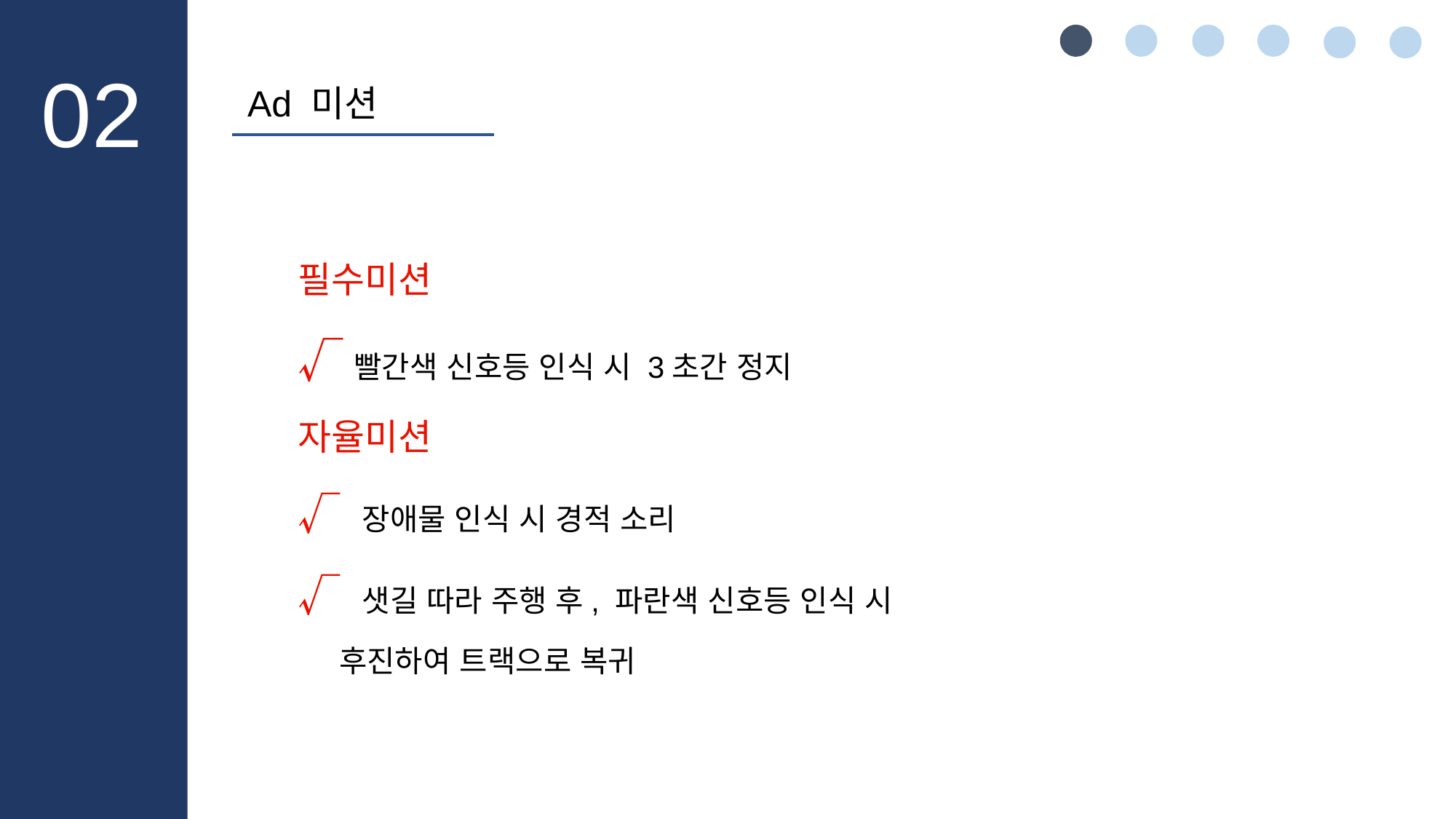

02
Ad 미션
필수미션
√빨간색 신호등 인식 시 3초간 정지
자율미션
√ 장애물 인식 시 경적 소리
√ 샛길 따라 주행 후, 파란색 신호등 인식 시
    후진하여 트랙으로 복귀